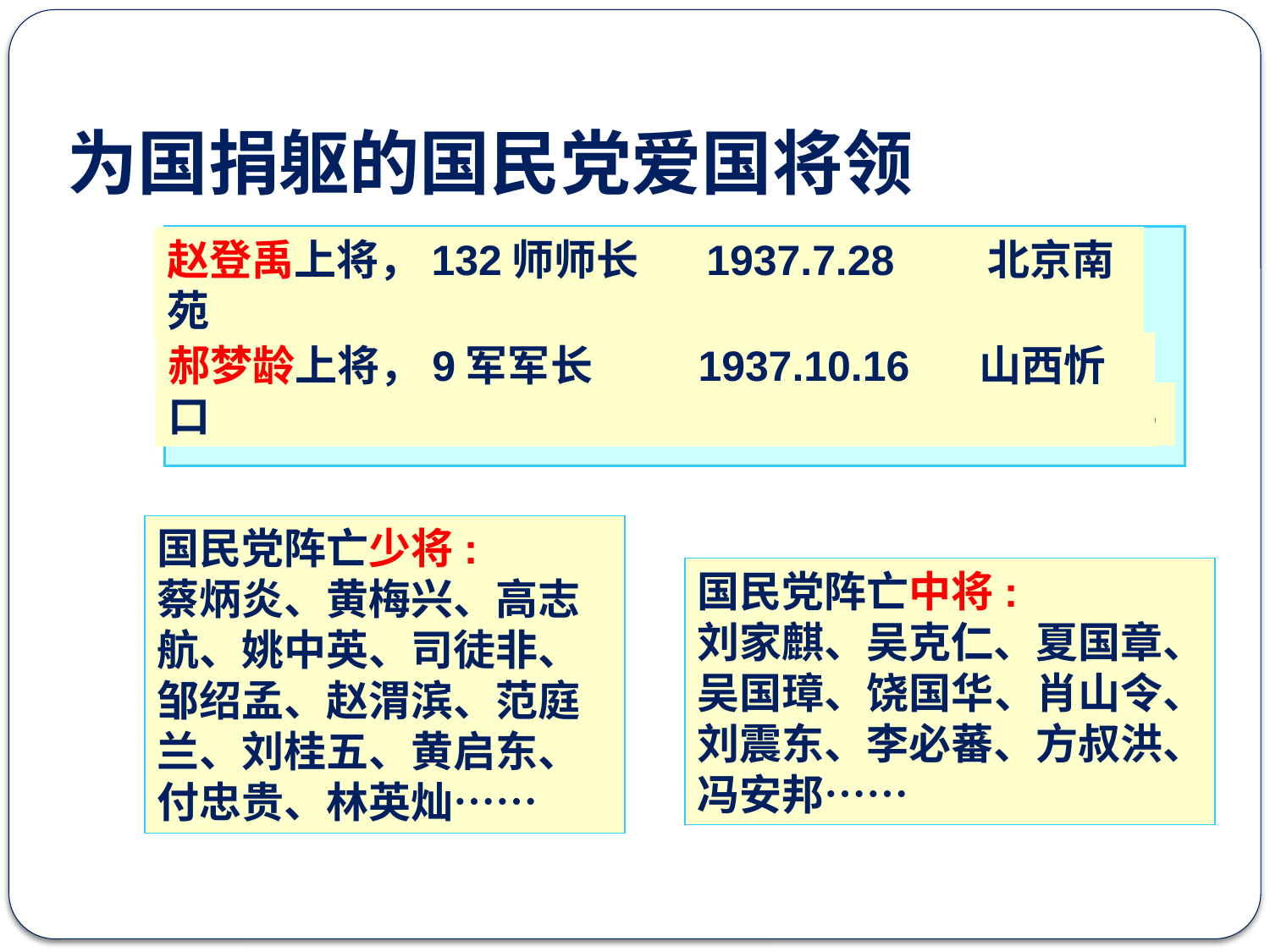

# 为国捐躯的国民党爱国将领

赵登禹上将，132师师长      1937.7.28       北京南苑
佟麟阁上将，29军副军长    1937.7.28       北京南苑
郝梦龄上将，9军军长          1937.10.16     山西忻口
王铭章上将，122师师长      1938.3.17       山东藤县
国民党阵亡少将:
蔡炳炎、黄梅兴、高志航、姚中英、司徒非、邹绍孟、赵渭滨、范庭兰、刘桂五、黄启东、付忠贵、林英灿……
国民党阵亡中将:
刘家麒、吴克仁、夏国章、吴国璋、饶国华、肖山令、刘震东、李必蕃、方叔洪、冯安邦……